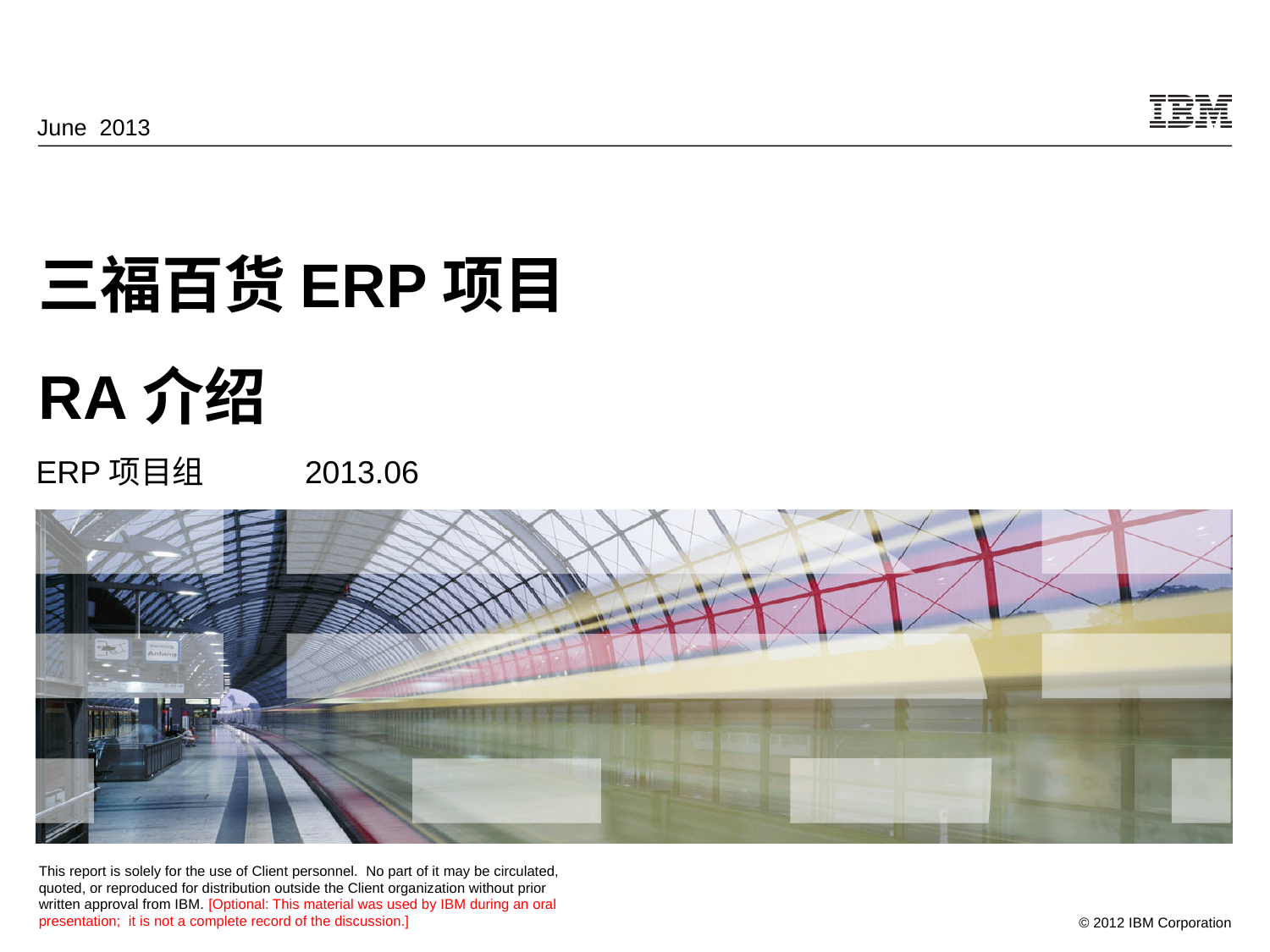

June  2013
# 三福百货ERP项目 RA介绍
ERP项目组	 2013.06